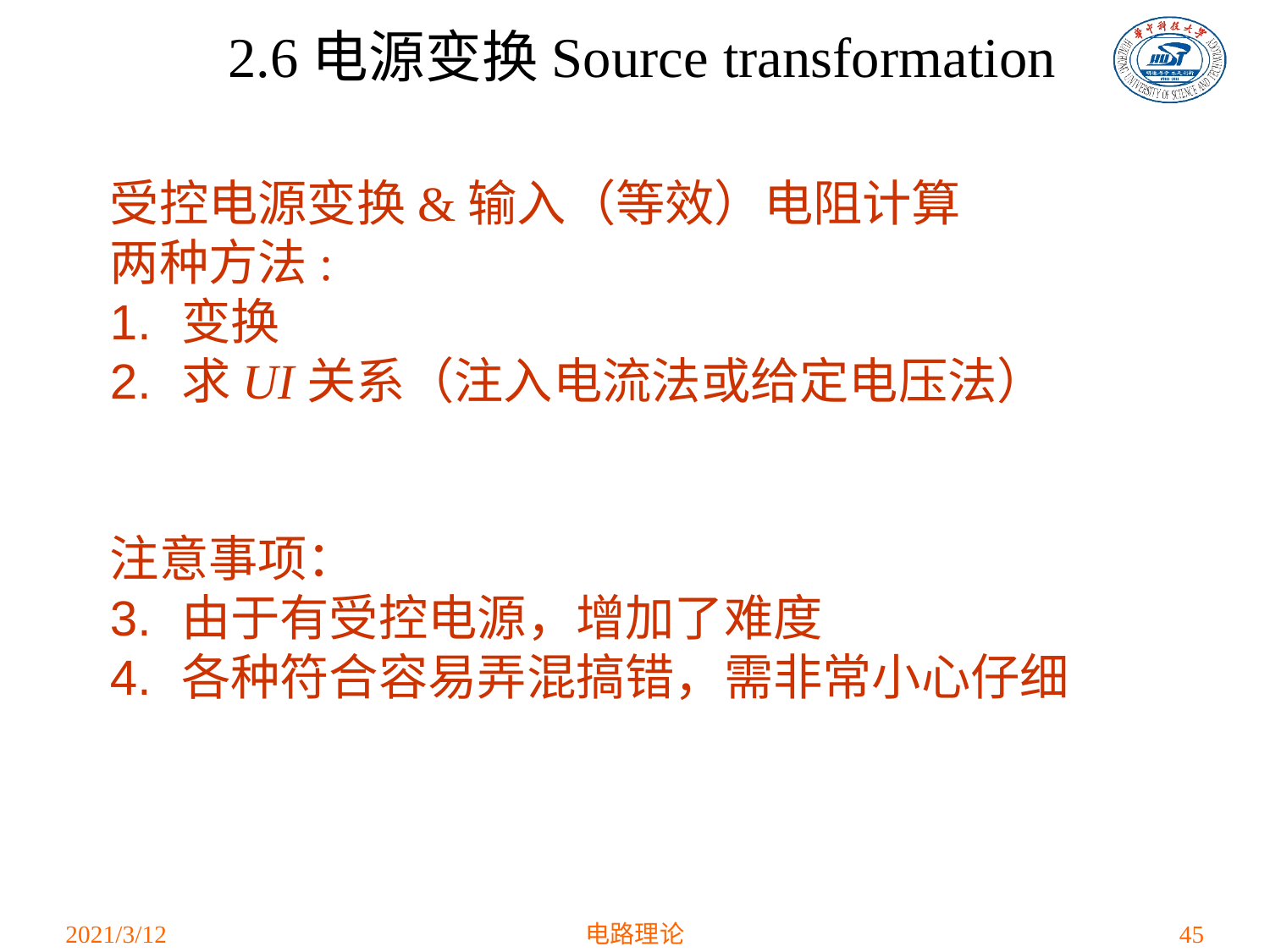

2.6电源变换Source transformation
受控电源变换&输入（等效）电阻计算
两种方法:
变换
求UI关系（注入电流法或给定电压法）

注意事项：
由于有受控电源，增加了难度
各种符合容易弄混搞错，需非常小心仔细

2021/3/12
电路理论
45